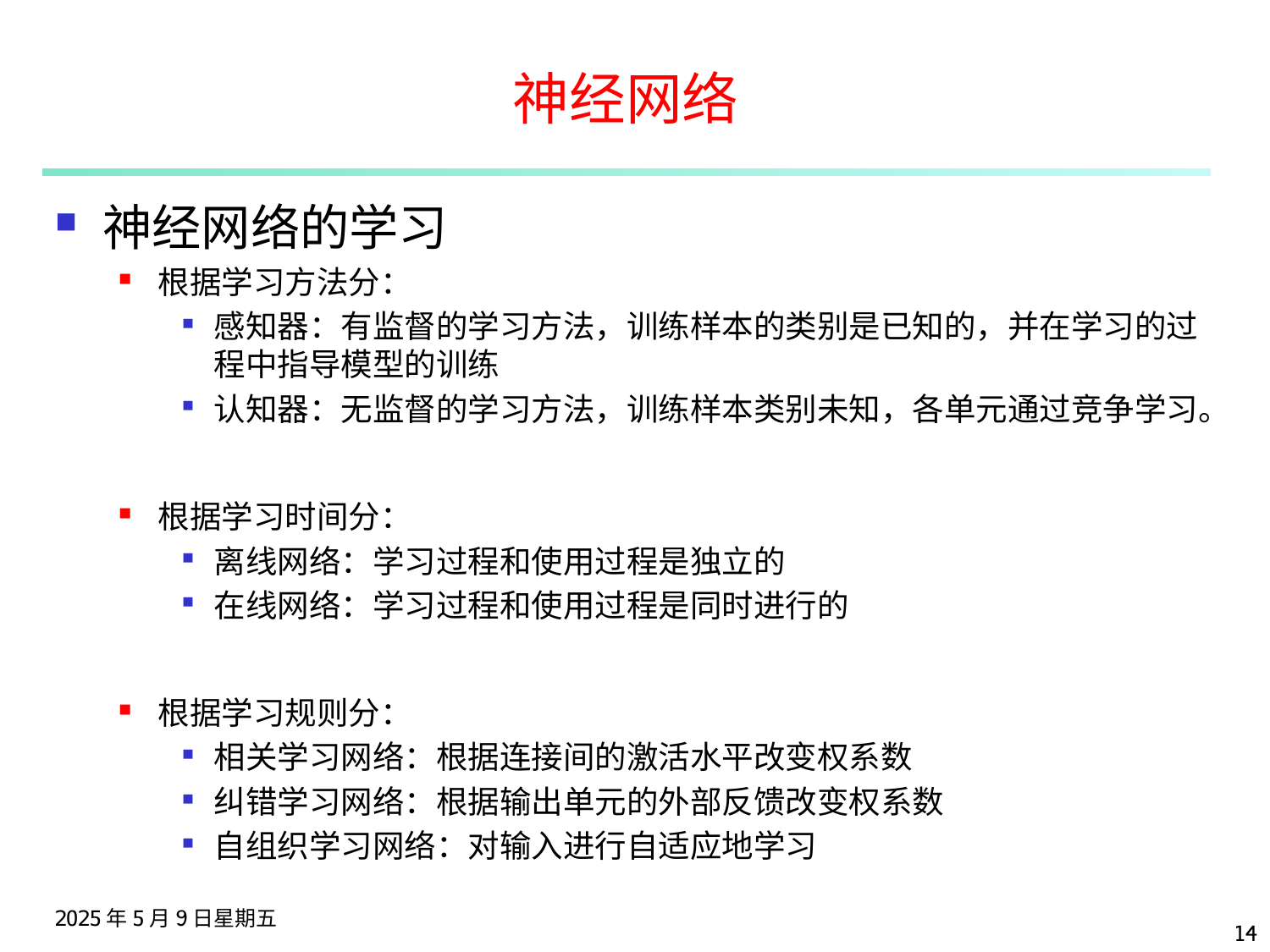

# 神经网络
神经网络的学习
根据学习方法分：
感知器：有监督的学习方法，训练样本的类别是已知的，并在学习的过程中指导模型的训练
认知器：无监督的学习方法，训练样本类别未知，各单元通过竞争学习。

根据学习时间分：
离线网络：学习过程和使用过程是独立的
在线网络：学习过程和使用过程是同时进行的

根据学习规则分：
相关学习网络：根据连接间的激活水平改变权系数
纠错学习网络：根据输出单元的外部反馈改变权系数
自组织学习网络：对输入进行自适应地学习

2025年5月9日星期五
14